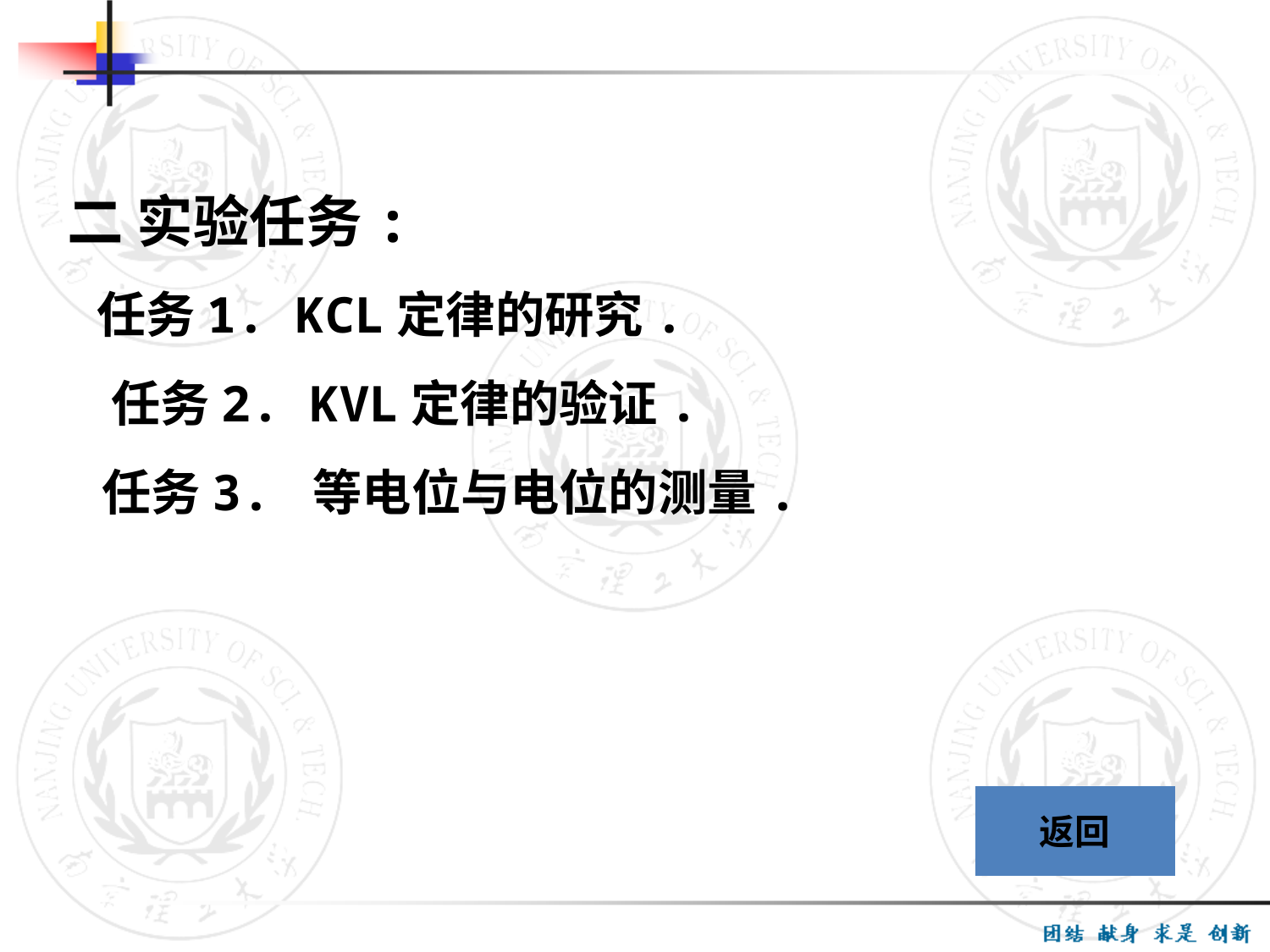

二 实验任务:
  任务1. KCL定律的研究.
     任务2. KVL定律的验证.
  任务3. 等电位与电位的测量.

返回